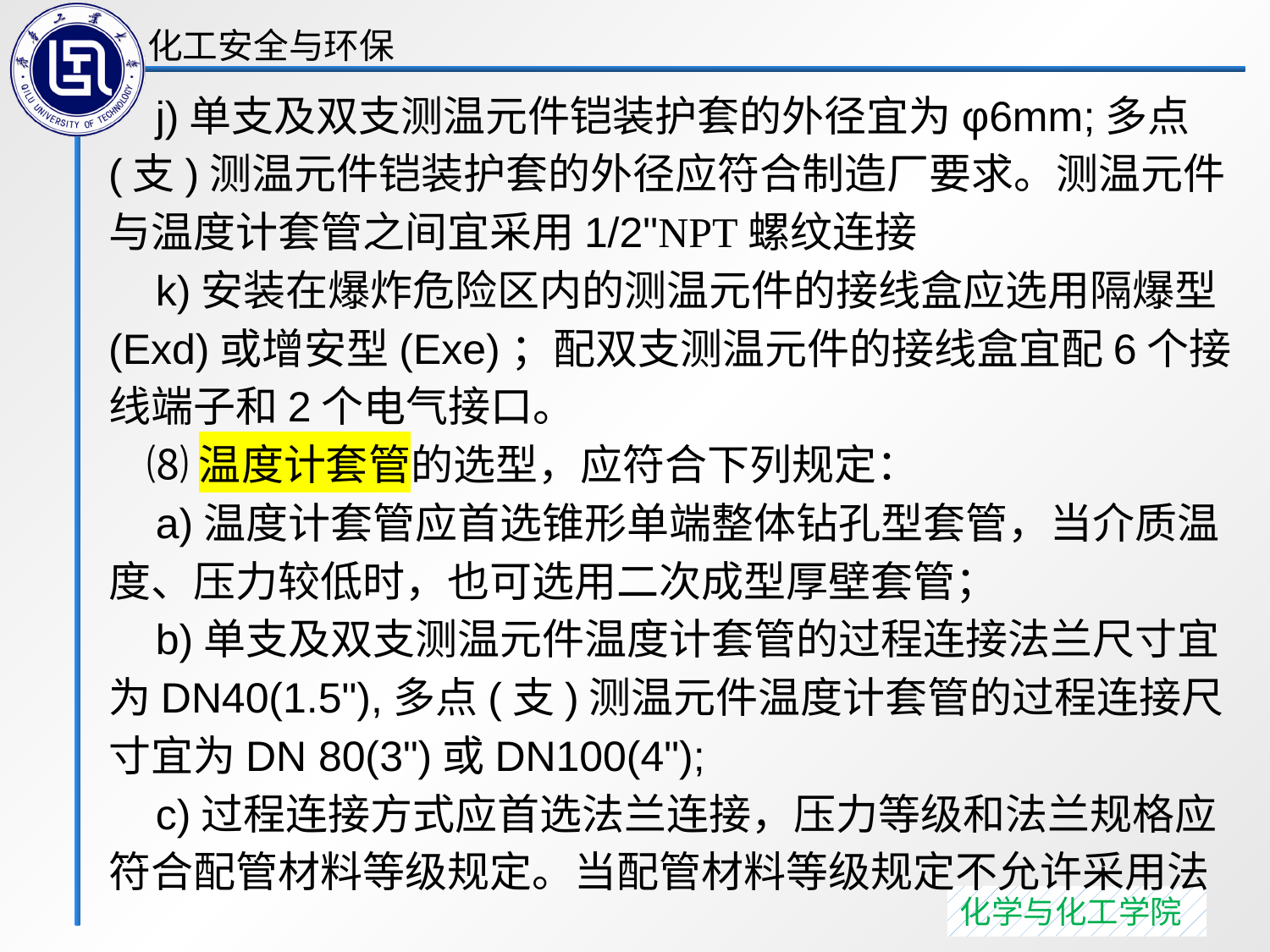

j)单支及双支测温元件铠装护套的外径宜为φ6mm;多点(支)测温元件铠装护套的外径应符合制造厂要求。测温元件与温度计套管之间宜采用1/2"NPT螺纹连接
    k)安装在爆炸危险区内的测温元件的接线盒应选用隔爆型(Exd)或增安型(Exe)；配双支测温元件的接线盒宜配6个接线端子和2个电气接口。
    ⑻温度计套管的选型，应符合下列规定：
    a)温度计套管应首选锥形单端整体钻孔型套管，当介质温度、压力较低时，也可选用二次成型厚壁套管；
    b)单支及双支测温元件温度计套管的过程连接法兰尺寸宜为DN40(1.5"),多点(支)测温元件温度计套管的过程连接尺寸宜为DN 80(3")或DN100(4");
    c)过程连接方式应首选法兰连接，压力等级和法兰规格应符合配管材料等级规定。当配管材料等级规定不允许采用法